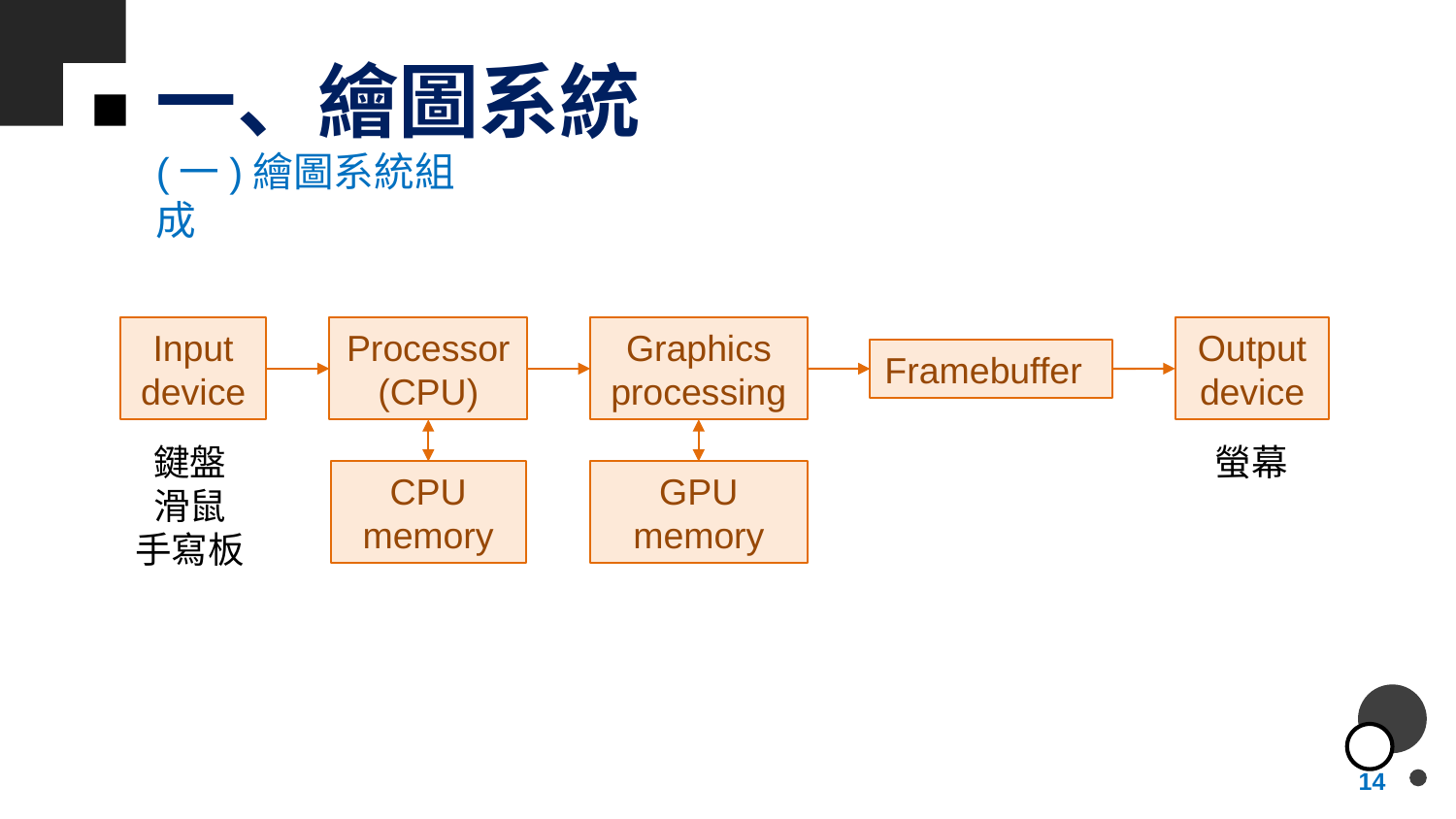

# 一、繪圖系統
(一)繪圖系統組成
Input device
Processor
(CPU)
Graphics
processing
Output
device
Framebuffer
鍵盤
滑鼠
手寫板
螢幕
GPU
memory
CPU
memory

14